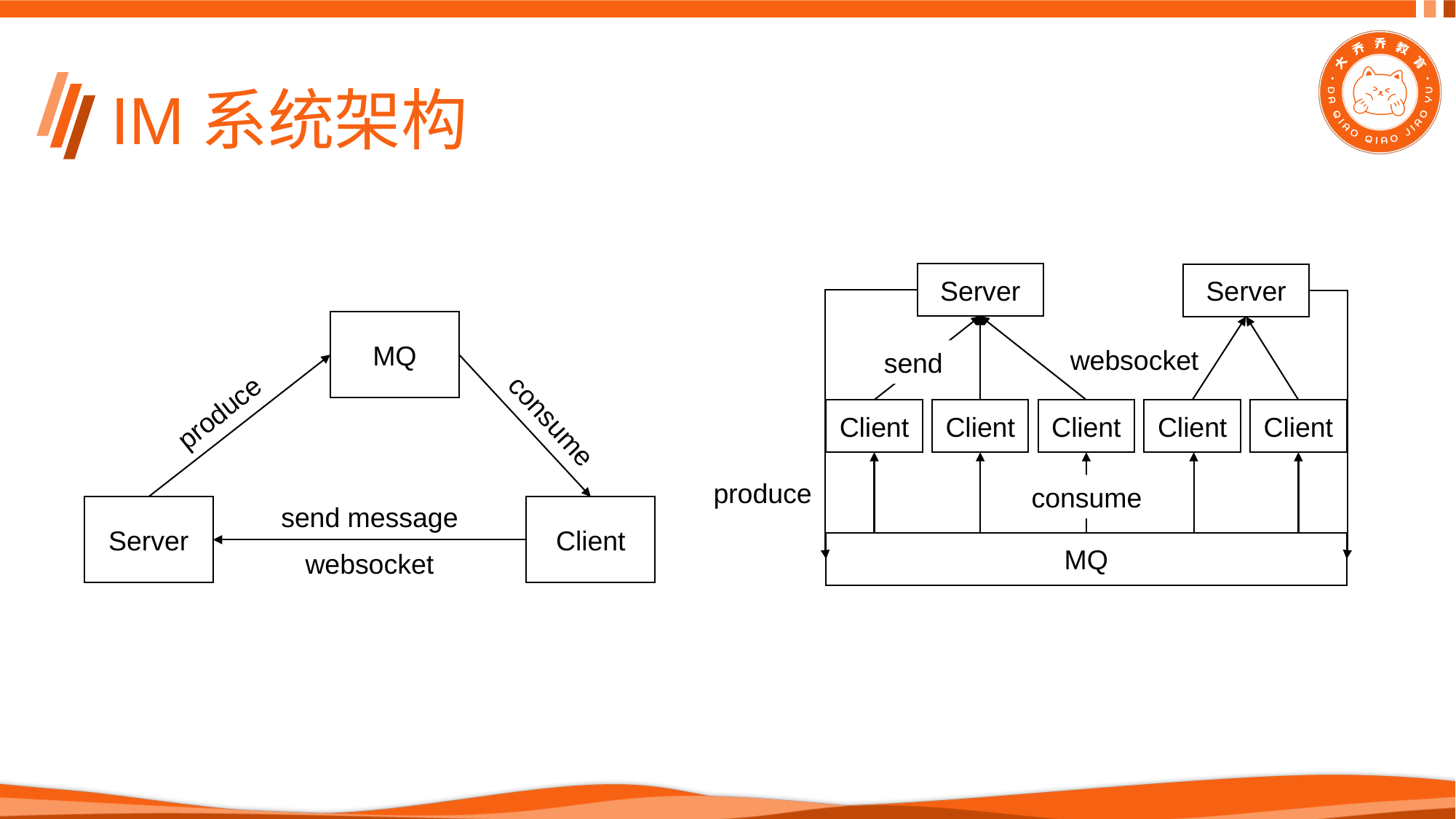

# IM系统架构
Server
Server
websocket
send
Client
Client
Client
Client
Client
produce
consume
MQ
MQ
produce
consume
send message
Server
Client
websocket